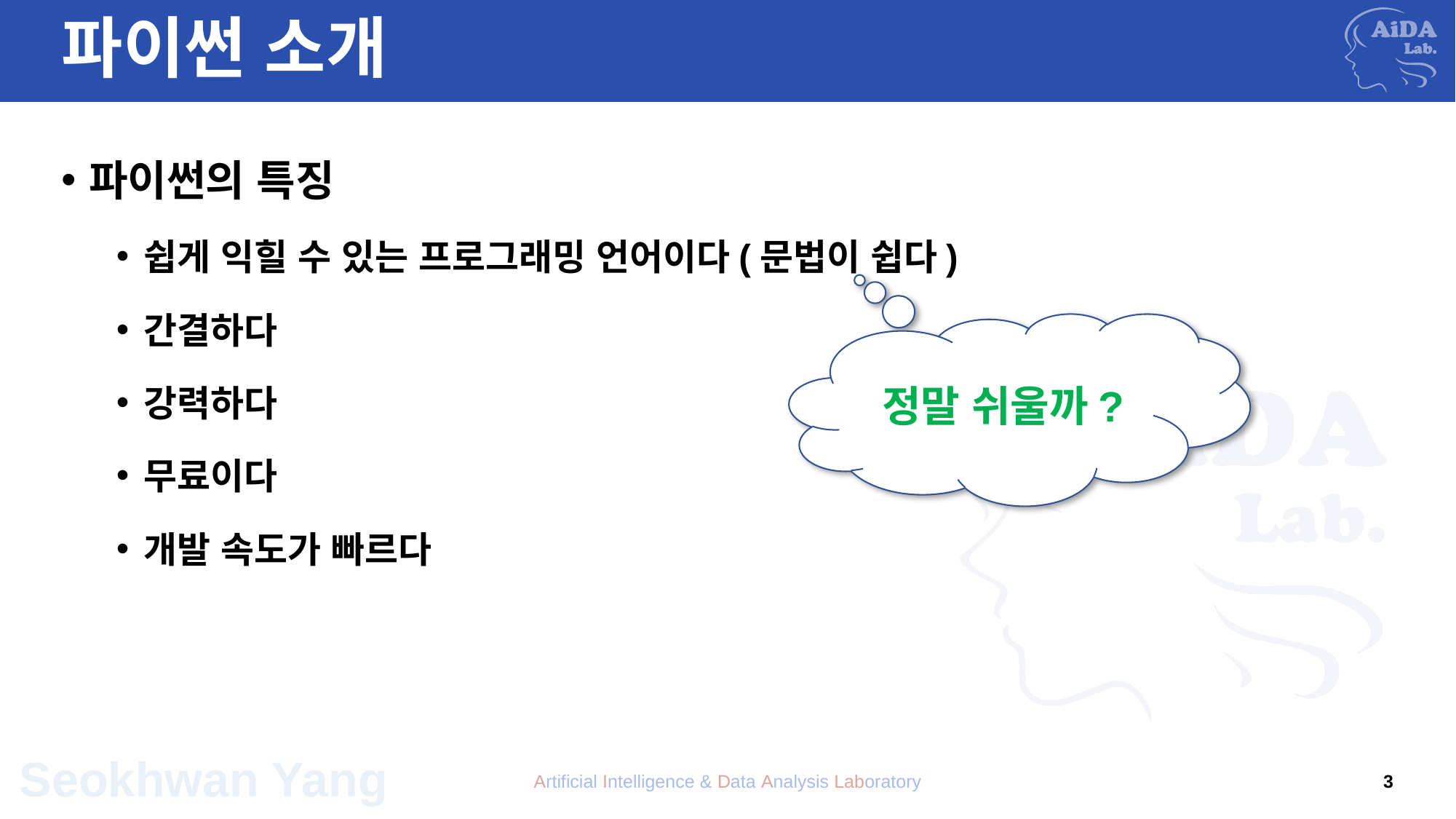

# 파이썬 소개
파이썬의 특징
쉽게 익힐 수 있는 프로그래밍 언어이다(문법이 쉽다)
간결하다
강력하다
무료이다
개발 속도가 빠르다
정말 쉬울까?
Artificial Intelligence & Data Analysis Laboratory
3